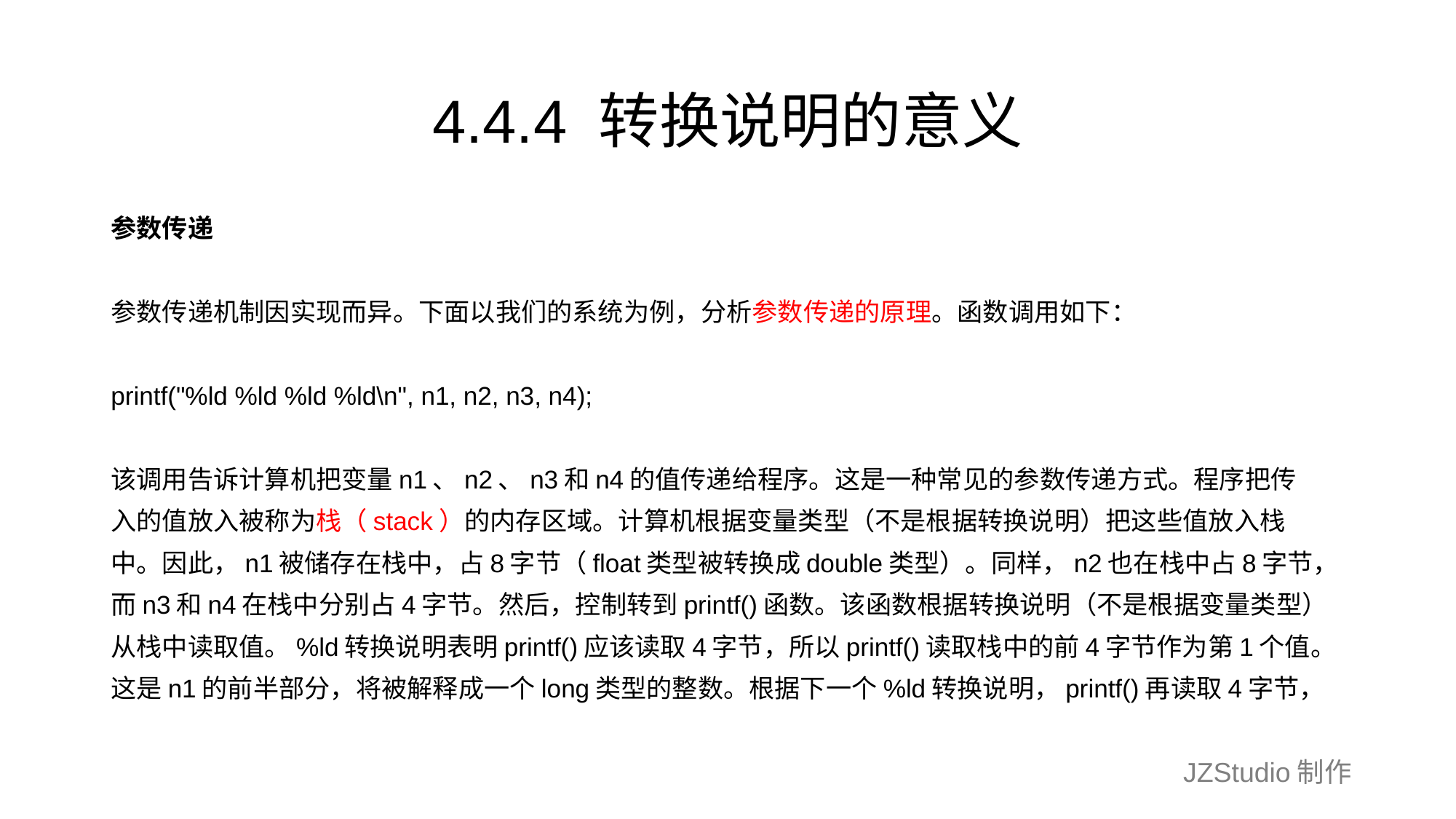

# 4.4.4 转换说明的意义
参数传递

参数传递机制因实现而异。下面以我们的系统为例，分析参数传递的原理。函数调用如下：

printf("%ld %ld %ld %ld\n", n1, n2, n3, n4);

该调用告诉计算机把变量n1、n2、n3和n4的值传递给程序。这是一种常见的参数传递方式。程序把传
入的值放入被称为栈（stack）的内存区域。计算机根据变量类型（不是根据转换说明）把这些值放入栈
中。因此，n1被储存在栈中，占8字节（float类型被转换成double类型）。同样，n2也在栈中占8字节，
而n3和n4在栈中分别占4字节。然后，控制转到printf()函数。该函数根据转换说明（不是根据变量类型）
从栈中读取值。%ld转换说明表明printf()应该读取4字节，所以printf()读取栈中的前4字节作为第1个值。
这是n1的前半部分，将被解释成一个long类型的整数。根据下一个%ld转换说明，printf()再读取4字节，